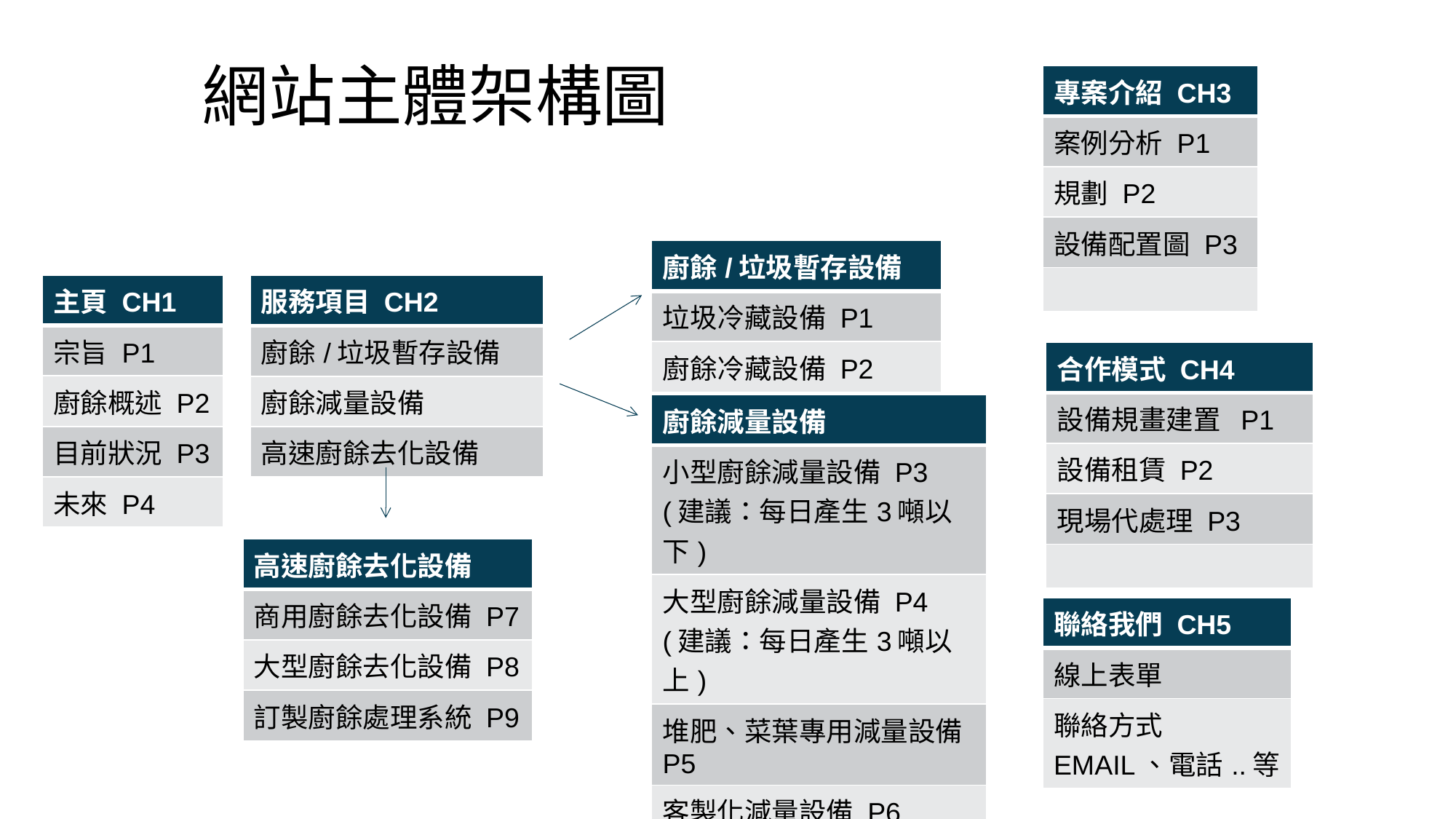

網站主體架構圖
| 專案介紹 CH3 |
| --- |
| 案例分析 P1 |
| 規劃 P2 |
| 設備配置圖 P3 |
|  |
| 廚餘/垃圾暫存設備 |
| --- |
| 垃圾冷藏設備 P1 |
| 廚餘冷藏設備 P2 |
| 主頁 CH1 |
| --- |
| 宗旨 P1 |
| 廚餘概述 P2 |
| 目前狀況 P3 |
| 未來 P4 |
| 服務項目 CH2 |
| --- |
| 廚餘/垃圾暫存設備 |
| 廚餘減量設備 |
| 高速廚餘去化設備 |
| 合作模式 CH4 |
| --- |
| 設備規畫建置 P1 |
| 設備租賃 P2 |
| 現場代處理 P3 |
|  |
| 廚餘減量設備 |
| --- |
| 小型廚餘減量設備 P3 (建議：每日產生3噸以下) |
| 大型廚餘減量設備 P4 (建議：每日產生3噸以上) |
| 堆肥、菜葉專用減量設備 P5 |
| 客製化減量設備 P6 |
| 高速廚餘去化設備 |
| --- |
| 商用廚餘去化設備 P7 |
| 大型廚餘去化設備 P8 |
| 訂製廚餘處理系統 P9 |
| 聯絡我們 CH5 |
| --- |
| 線上表單 |
| 聯絡方式 EMAIL、電話..等 |